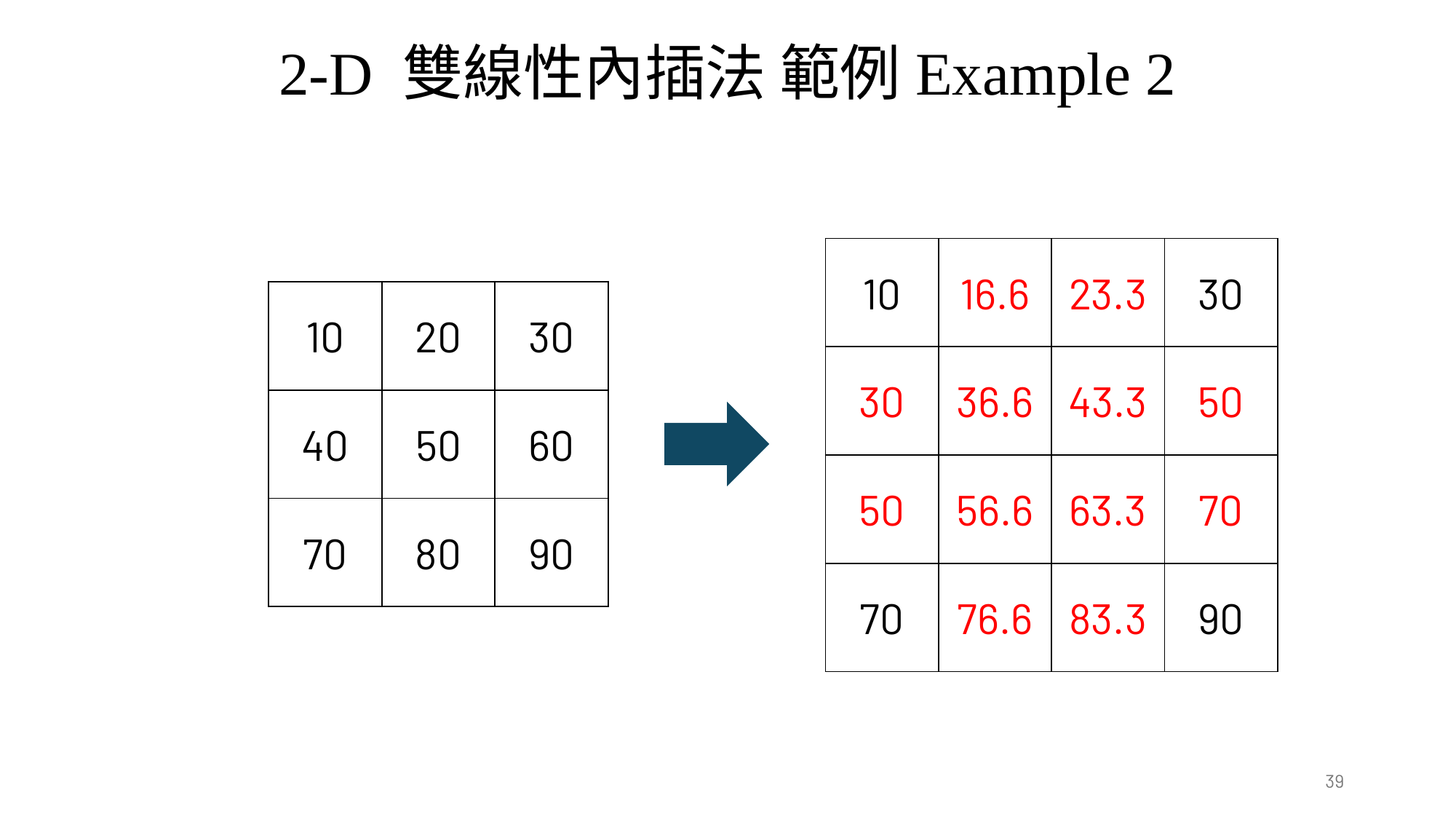

2-D 雙線性內插法 範例Example 2
| 10 | 16.6 | 23.3 | 30 |
| --- | --- | --- | --- |
| 30 | 36.6 | 43.3 | 50 |
| 50 | 56.6 | 63.3 | 70 |
| 70 | 76.6 | 83.3 | 90 |
| 10 | 20 | 30 |
| --- | --- | --- |
| 40 | 50 | 60 |
| 70 | 80 | 90 |

39